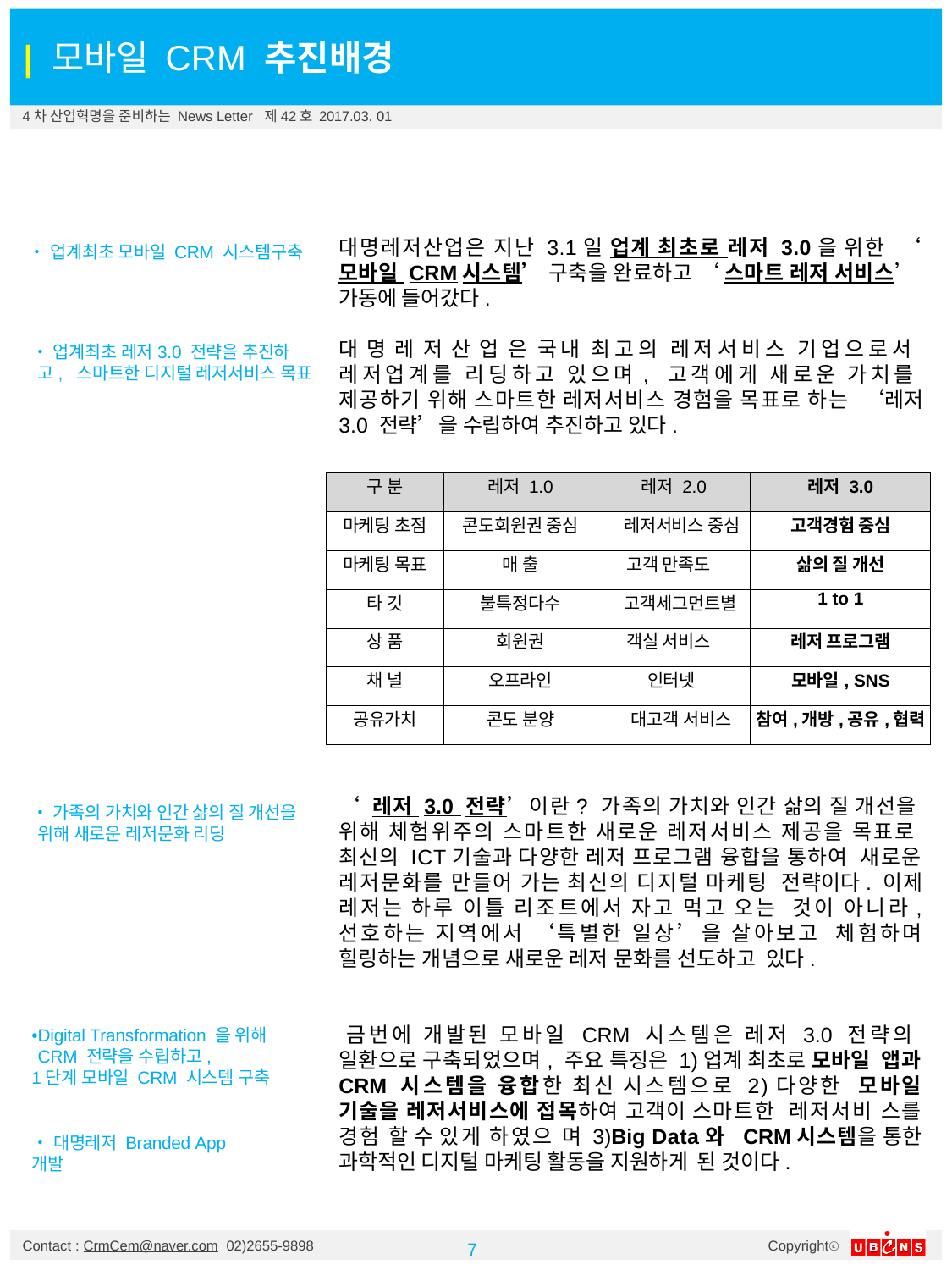

| 모바일 CRM 추진배경
4차 산업혁명을 준비하는 News Letter  제42호 2017.03. 01
대명레저산업은 지난 3.1일 업계 최초로 레저 3.0을 위한  ‘ 모바일 CRM시스템’ 구축을 완료하고 ‘ 스마트 레저 서비스’  가동에 들어갔다.
•업계최초 모바일 CRM 시스템구축
대 명 레 저 산 업 은 국내 최고의 레저서비스 기업으로서  레저업계를 리딩하고 있으며, 고객에게 새로운 가치를  제공하기 위해 스마트한 레저서비스 경험을 목표로 하는  ‘레저 3.0 전략’을 수립하여 추진하고 있다.
•업계최초 레저3.0 전략을 추진하고,  스마트한 디지털 레저서비스 목표
| 구 분 | 레저 1.0 | 레저 2.0 | 레저 3.0 |
| --- | --- | --- | --- |
| 마케팅 초점 | 콘도회원권 중심 | 레저서비스 중심 | 고객경험 중심 |
| 마케팅 목표 | 매 출 | 고객 만족도 | 삶의 질 개선 |
| 타 깃 | 불특정다수 | 고객세그먼트별 | 1 to 1 |
| 상 품 | 회원권 | 객실 서비스 | 레저 프로그램 |
| 채 널 | 오프라인 | 인터넷 | 모바일, SNS |
| 공유가치 | 콘도 분양 | 대고객 서비스 | 참여,개방,공유,협력 |
‘ 레저 3.0 전략’이란? 가족의 가치와 인간 삶의 질 개선을  위해 체험위주의 스마트한 새로운 레저서비스 제공을 목표로  최신의 ICT기술과 다양한 레저 프로그램 융합을 통하여  새로운 레저문화를 만들어 가는 최신의 디지털 마케팅  전략이다. 이제 레저는 하루 이틀 리조트에서 자고 먹고 오는  것이 아니라, 선호하는 지역에서 ‘특별한 일상’을 살아보고  체험하며 힐링하는 개념으로 새로운 레저 문화를 선도하고  있다.
•가족의 가치와 인간 삶의 질 개선을  위해 새로운 레저문화 리딩
금번에 개발된 모바일 CRM 시스템은 레저 3.0 전략의  일환으로 구축되었으며, 주요 특징은 1)업계 최초로 모바일  앱과 CRM 시스템을 융합한 최신 시스템으로 2)다양한  모바일 기술을 레저서비스에 접목하여 고객이 스마트한  레저서비 스를 경험 할 수 있게 하였으 며 3)Big Data와  CRM시스템을 통한 과학적인 디지털 마케팅 활동을 지원하게  된 것이다.
•Digital Transformation 을 위해  CRM 전략을 수립하고,
1단계 모바일 CRM 시스템 구축
•대명레저 Branded App 개발
Contact : CrmCem@naver.com 02)2655-9898
Copyrightⓒ
7